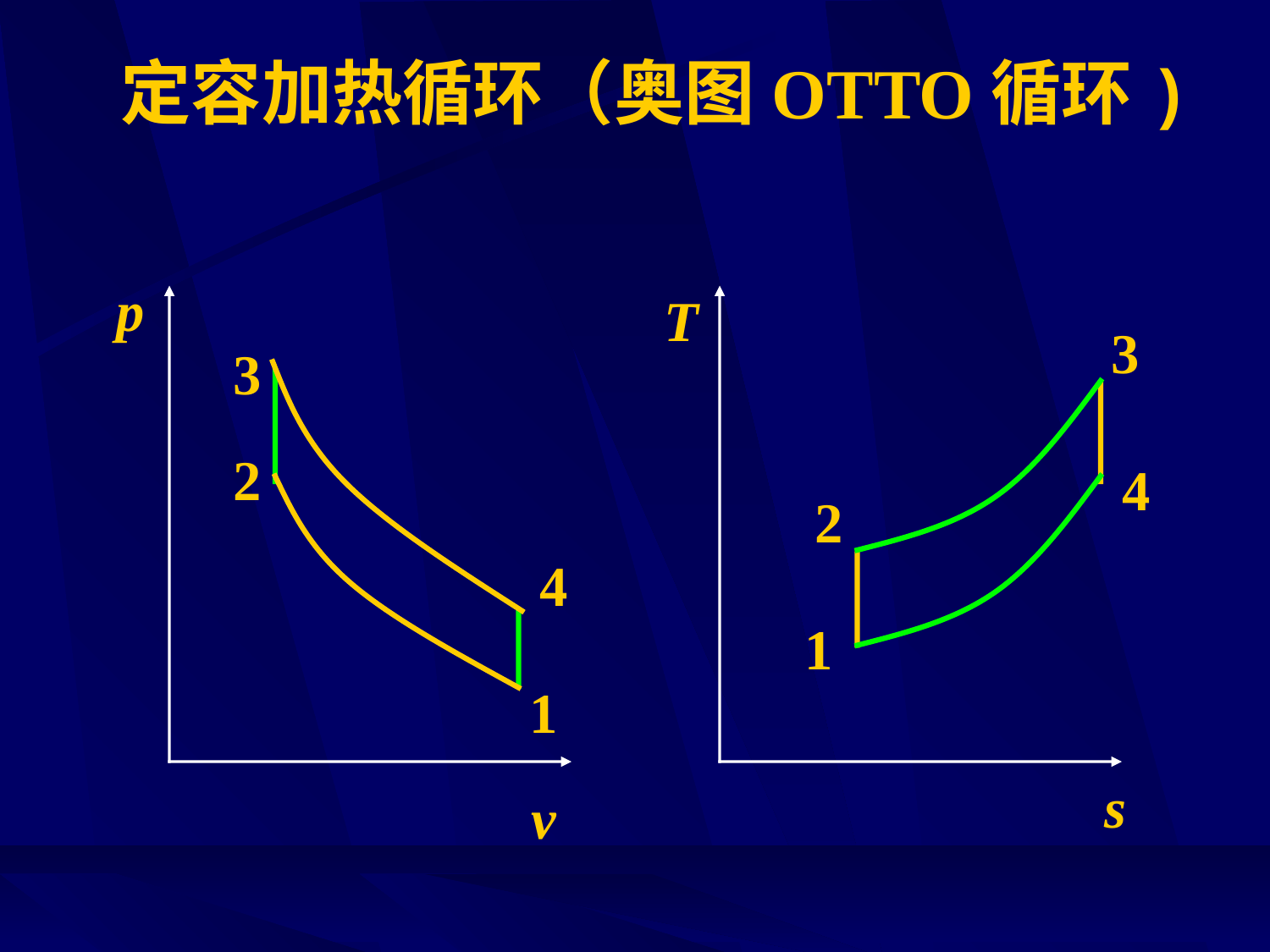

# 定容加热循环（奥图OTTO循环)
p
T

s

3
3

2
4

2
4

1

1

v